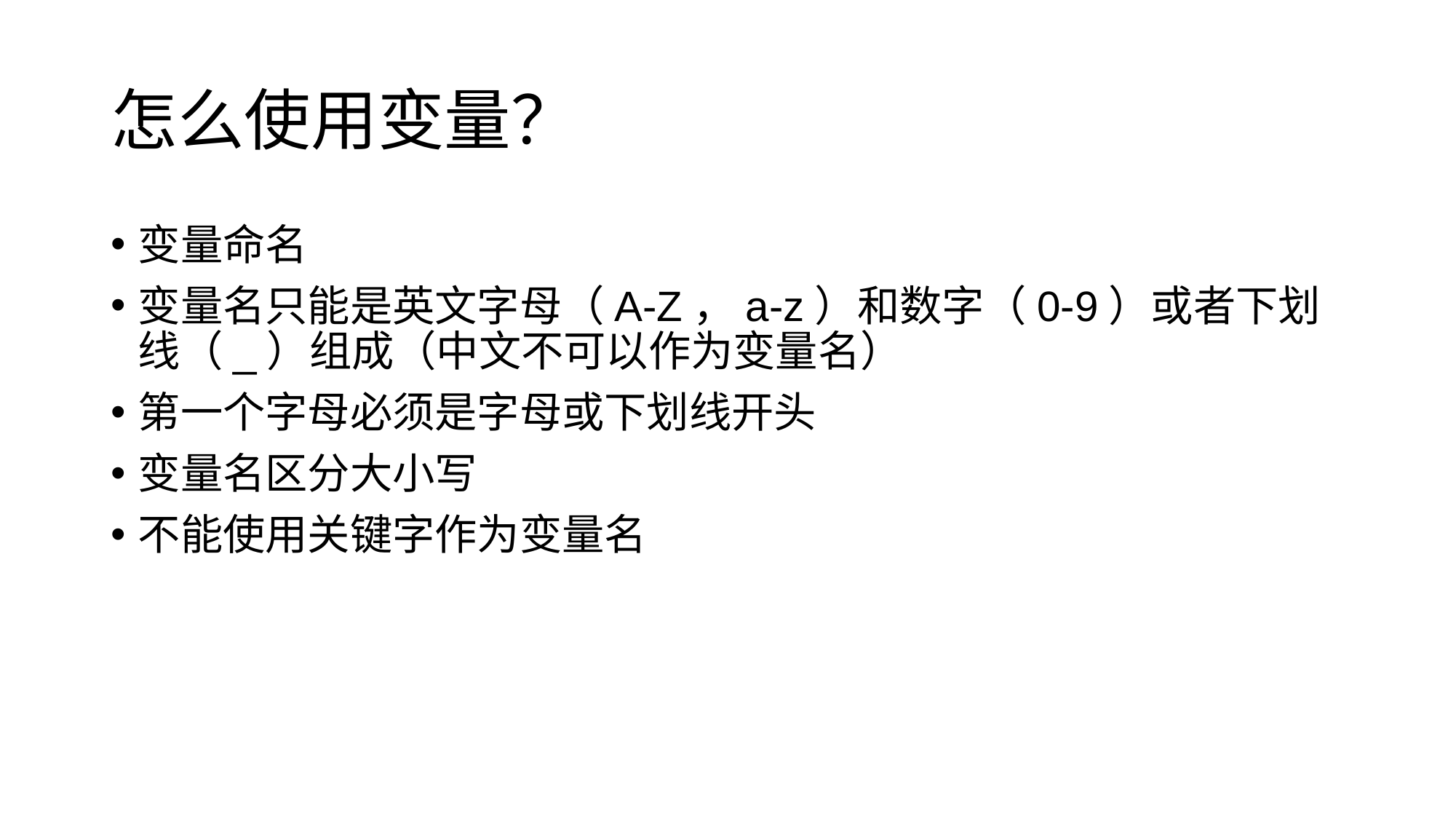

# 怎么使用变量？
变量命名
变量名只能是英文字母（A-Z，a-z）和数字（0-9）或者下划线（_）组成（中文不可以作为变量名）
第一个字母必须是字母或下划线开头
变量名区分大小写
不能使用关键字作为变量名